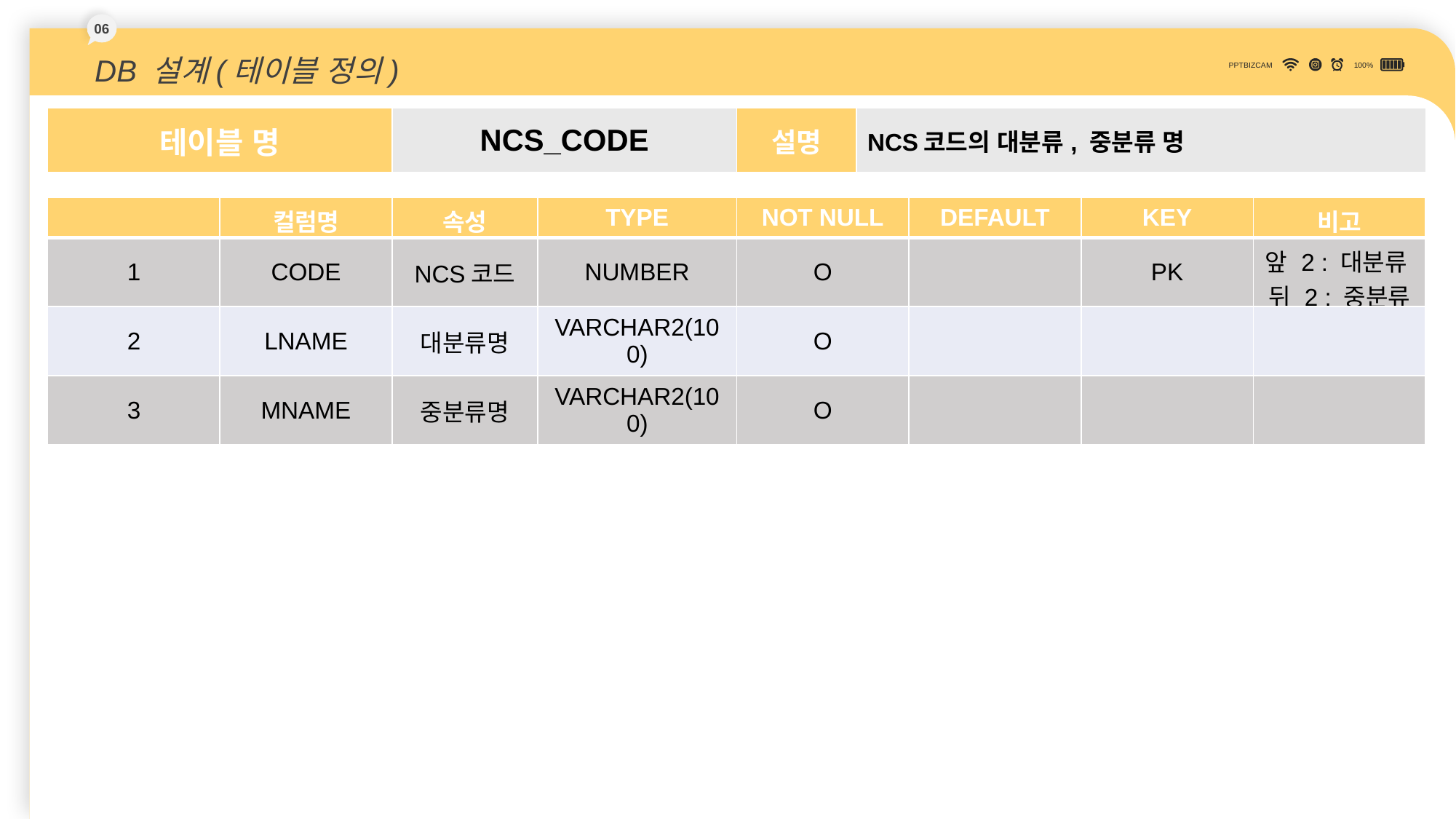

06
DB 설계(테이블 정의)

PPTBIZCAM
100%

| 테이블 명 | NCS\_CODE | 설명 | NCS코드의 대분류, 중분류 명 |
| --- | --- | --- | --- |
|  | 컬럼명 | 속성 | TYPE | NOT NULL | DEFAULT | KEY | 비고 |
| --- | --- | --- | --- | --- | --- | --- | --- |
| 1 | CODE | NCS코드 | NUMBER | O |  | PK | 앞 2 : 대분류 뒤 2 : 중분류 |
| 2 | LNAME | 대분류명 | VARCHAR2(100) | O |  |  |  |
| 3 | MNAME | 중분류명 | VARCHAR2(100) | O |  |  |  |
46